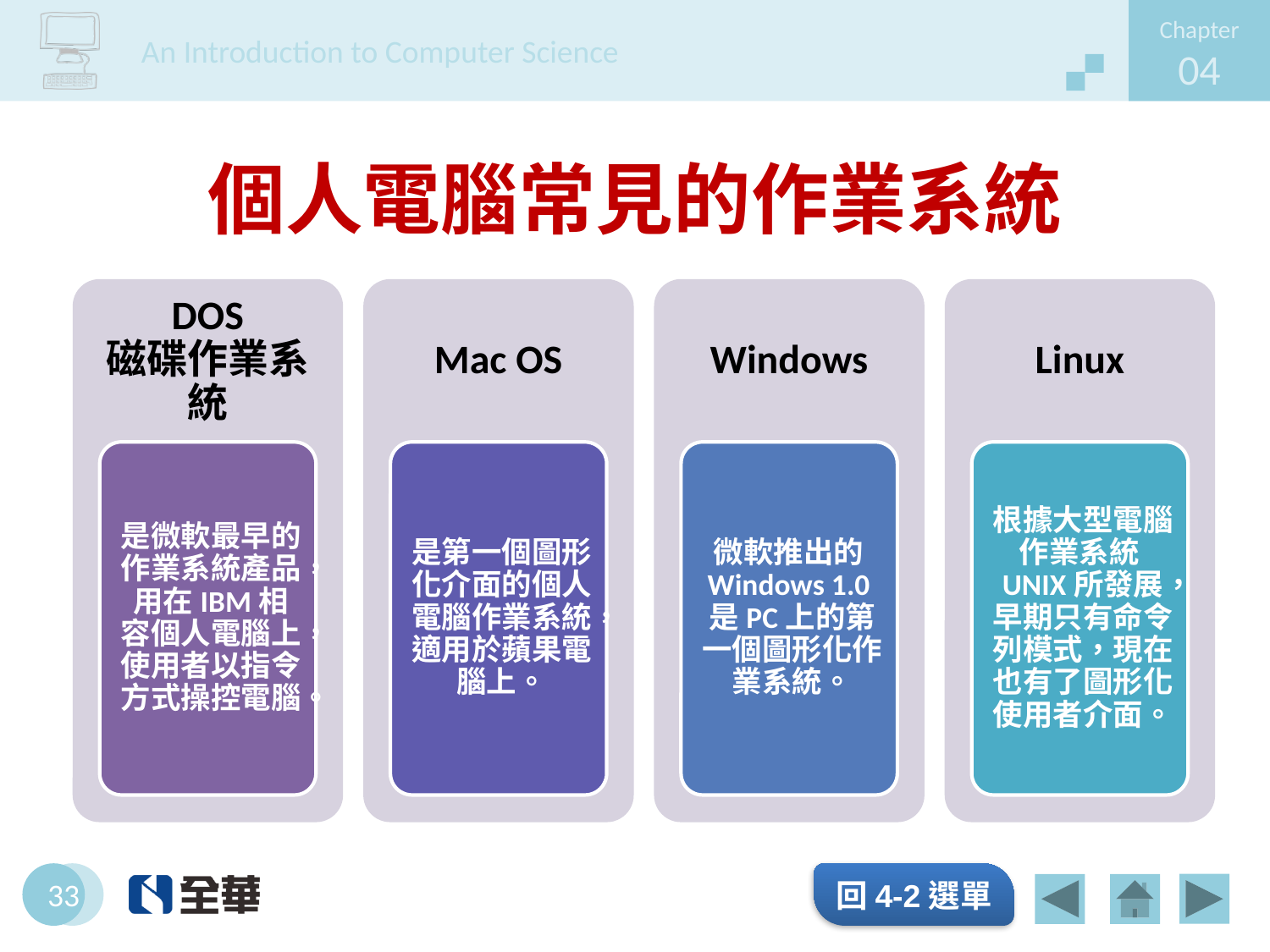

# 個人電腦常見的作業系統
DOS
磁碟作業系統
是微軟最早的作業系統產品，用在IBM相容個人電腦上，使用者以指令方式操控電腦。
Mac OS
是第一個圖形化介面的個人電腦作業系統，適用於蘋果電腦上。
Windows
微軟推出的Windows 1.0是PC上的第一個圖形化作業系統。
Linux
根據大型電腦作業系統UNIX所發展，早期只有命令列模式，現在也有了圖形化使用者介面。
回4-2選單